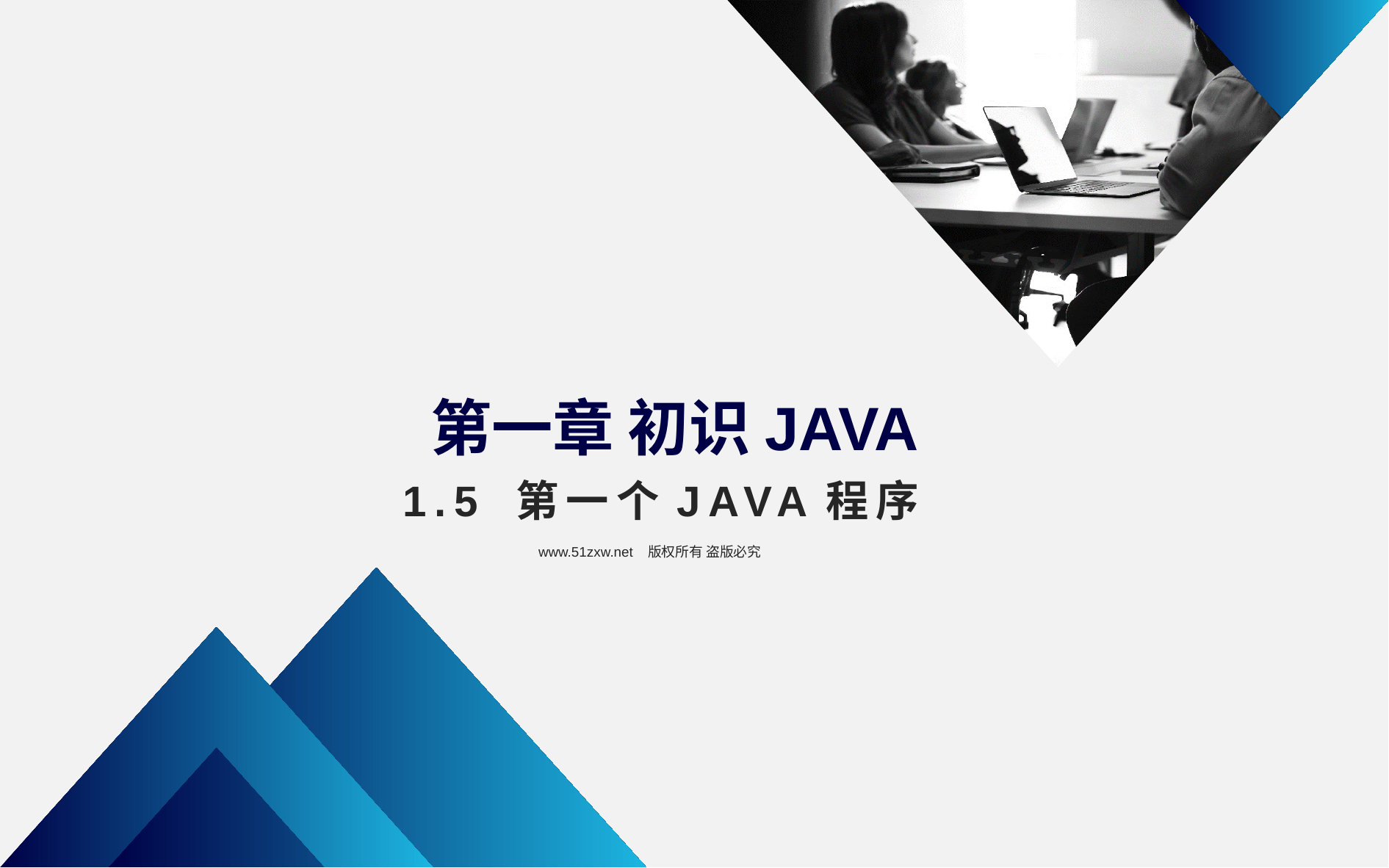

第一章 初识JAVA
1.5 第一个JAVA程序
www.51zxw.net   版权所有 盗版必究